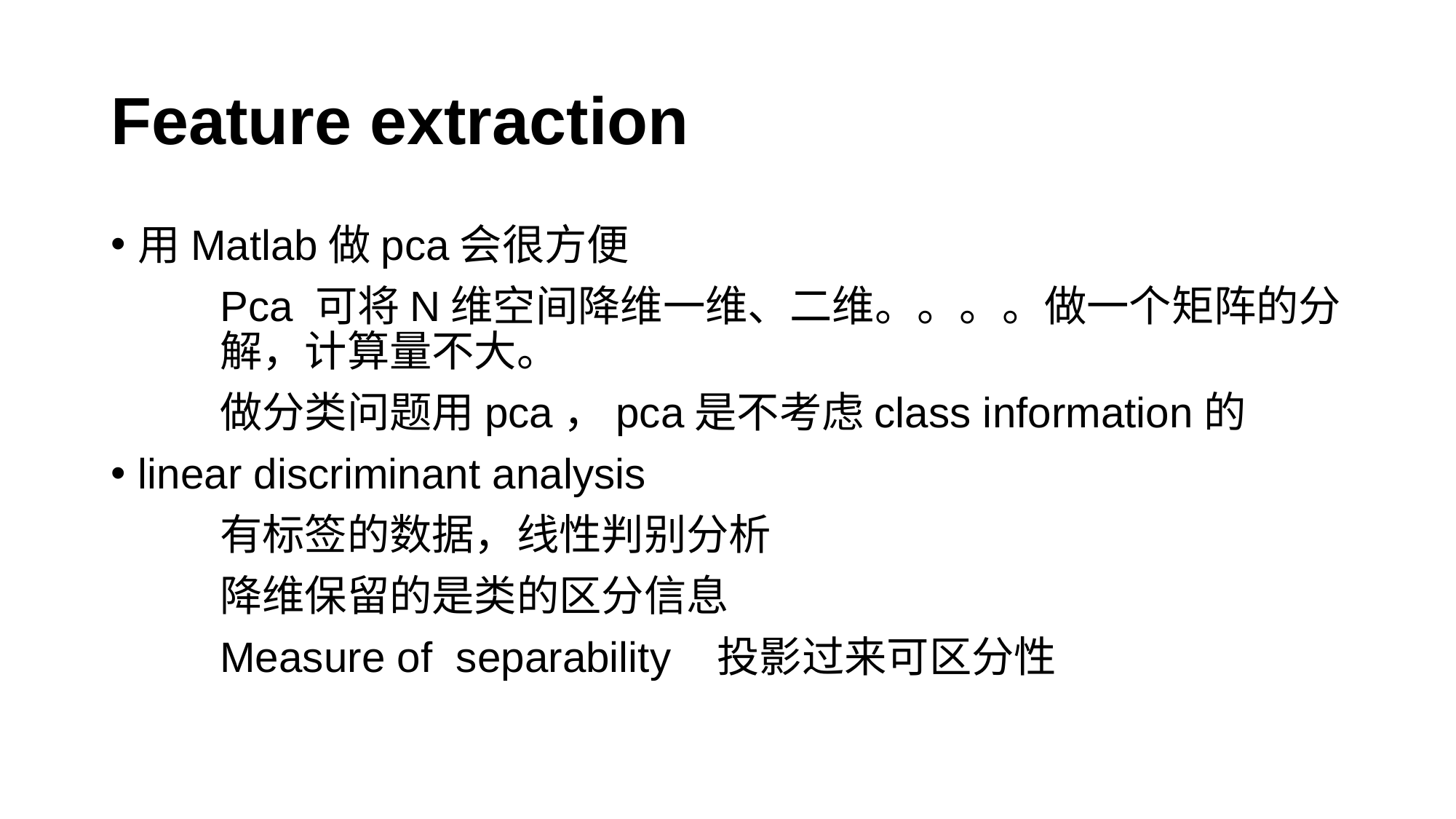

# Feature extraction
用Matlab做pca会很方便
	Pca 可将N维空间降维一维、二维。。。。做一个矩阵的分	解，计算量不大。
	做分类问题用pca，pca是不考虑class information的
linear discriminant analysis
	有标签的数据，线性判别分析
	降维保留的是类的区分信息
	Measure of  separability   投影过来可区分性